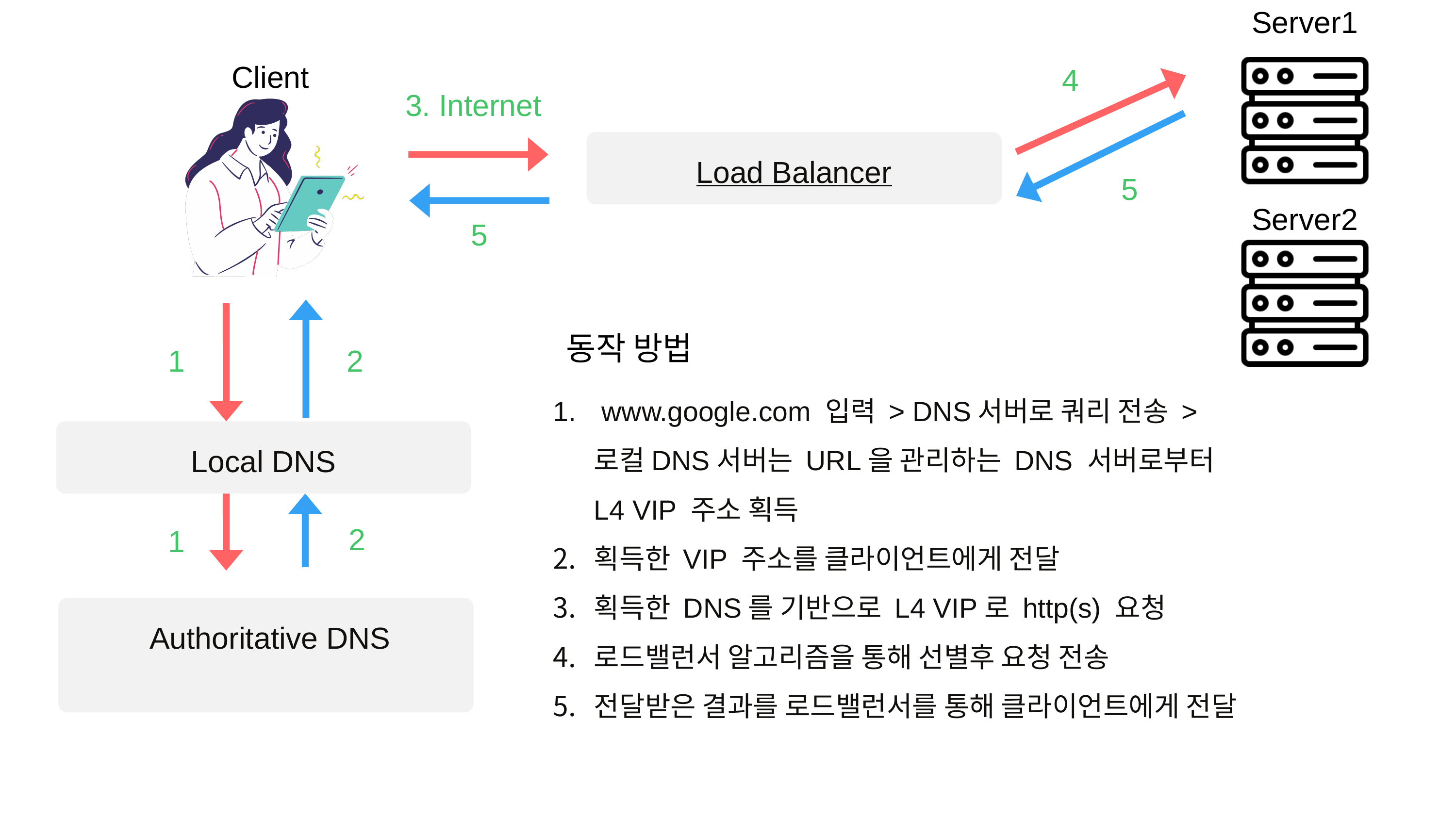

Server1
Client
4

3. Internet

Load Balancer

5
Server2

5

동작 방법
1
2
 www.google.com 입력 > DNS서버로 쿼리 전송 > 로컬DNS서버는 URL을 관리하는 DNS 서버로부터 L4 VIP 주소 획득
획득한 VIP 주소를 클라이언트에게 전달
획득한 DNS를 기반으로 L4 VIP로 http(s) 요청
로드밸런서 알고리즘을 통해 선별후 요청 전송
전달받은 결과를 로드밸런서를 통해 클라이언트에게 전달

Local DNS

2
1

 Authoritative DNS